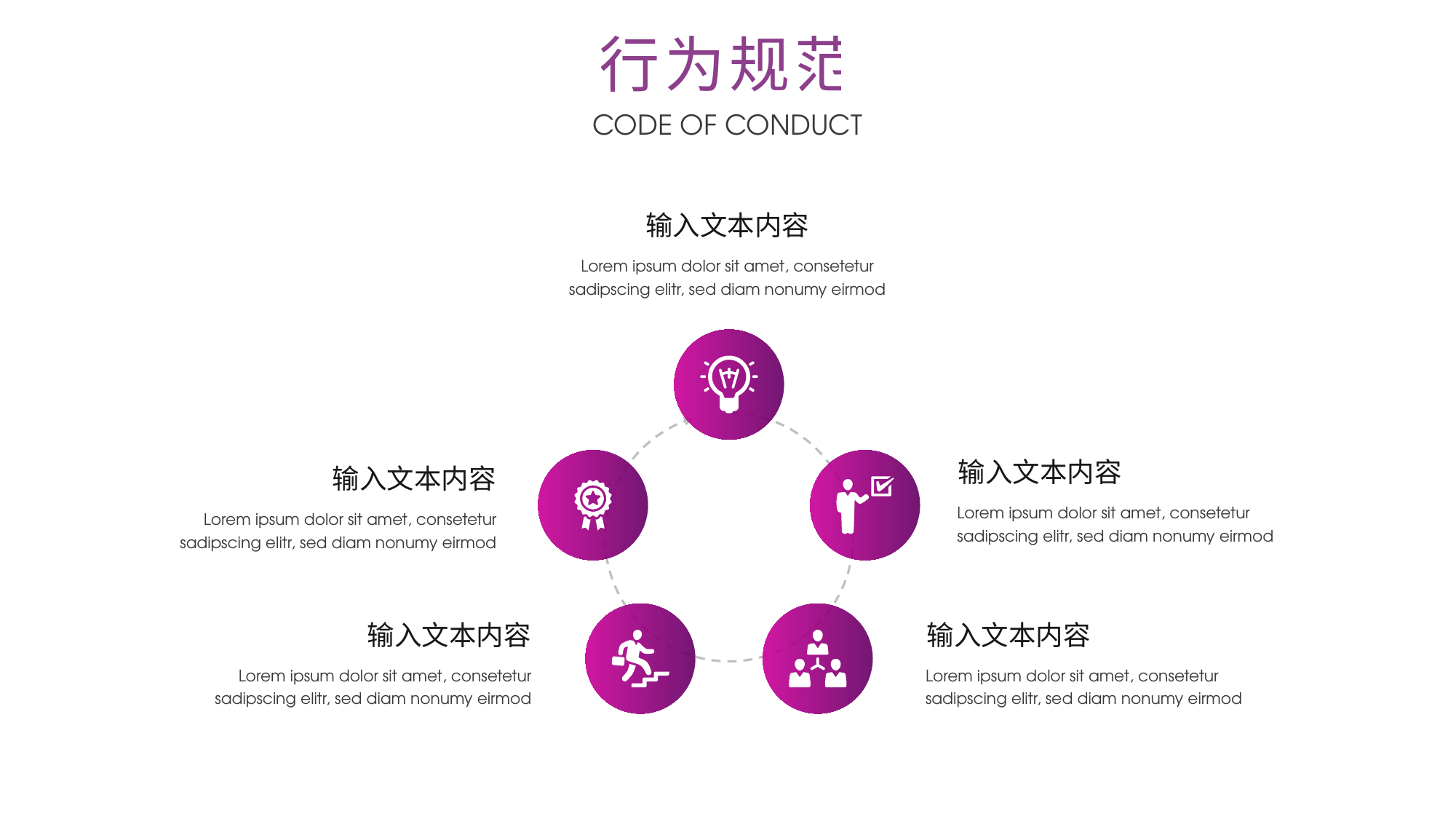

行为规范
CODE OF CONDUCT
输入文本内容
Lorem ipsum dolor sit amet, consetetur sadipscing elitr, sed diam nonumy eirmod

输入文本内容
Lorem ipsum dolor sit amet, consetetur sadipscing elitr, sed diam nonumy eirmod

输入文本内容
Lorem ipsum dolor sit amet, consetetur sadipscing elitr, sed diam nonumy eirmod

输入文本内容
Lorem ipsum dolor sit amet, consetetur sadipscing elitr, sed diam nonumy eirmod
输入文本内容
Lorem ipsum dolor sit amet, consetetur sadipscing elitr, sed diam nonumy eirmod